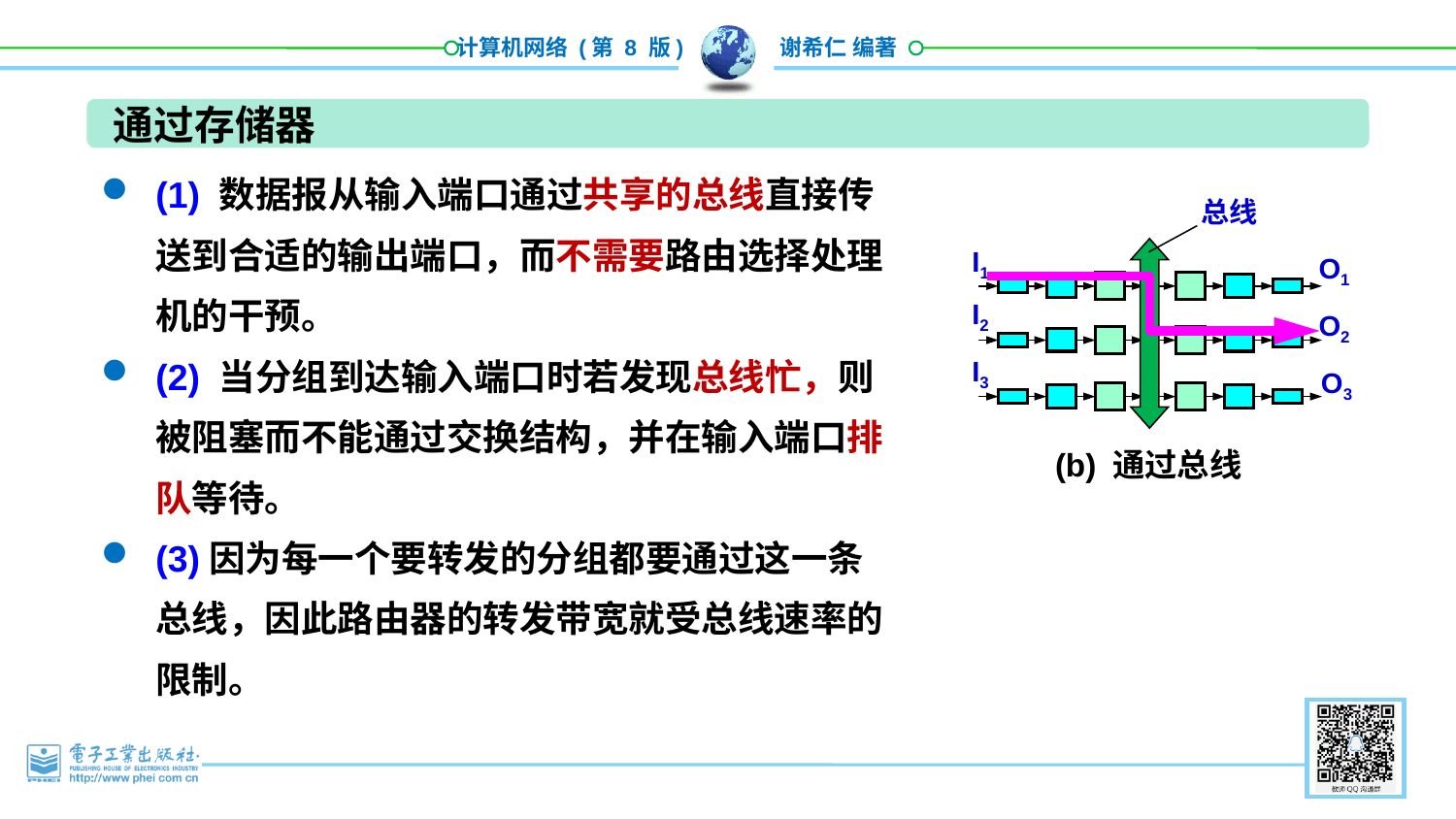

通过存储器

(1) 数据报从输入端口通过共享的总线直接传送到合适的输出端口，而不需要路由选择处理机的干预。
(2) 当分组到达输入端口时若发现总线忙，则被阻塞而不能通过交换结构，并在输入端口排队等待。
(3)因为每一个要转发的分组都要通过这一条总线，因此路由器的转发带宽就受总线速率的限制。
总线

I1

O1

I2
O2

I3
O3

(b) 通过总线